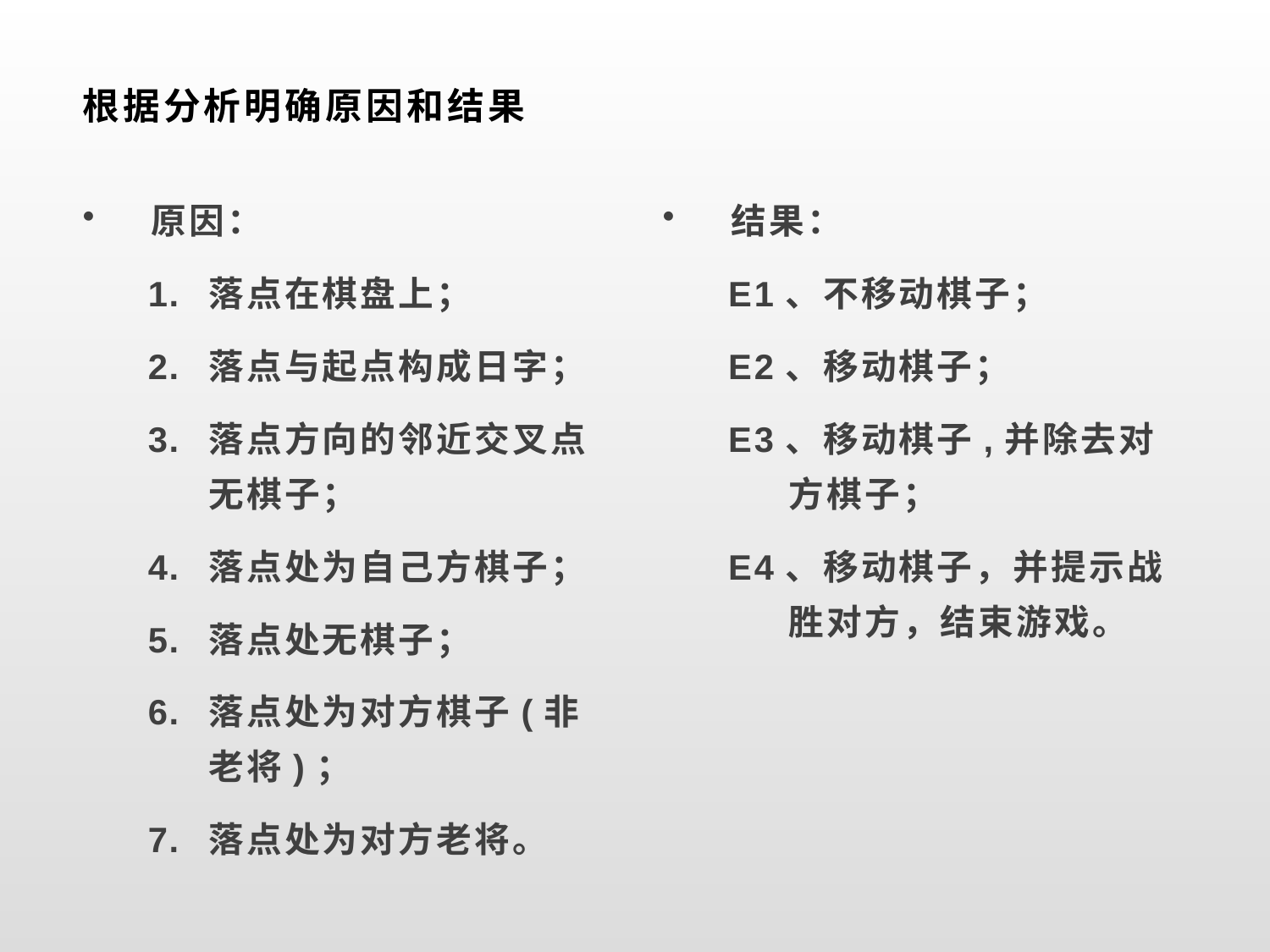

# 根据分析明确原因和结果
原因：
落点在棋盘上；
落点与起点构成日字；
落点方向的邻近交叉点无棋子；
落点处为自己方棋子；
落点处无棋子；
落点处为对方棋子(非老将)；
落点处为对方老将。
结果：
E1、不移动棋子；
E2、移动棋子；
E3、移动棋子,并除去对方棋子；
E4、移动棋子，并提示战胜对方，结束游戏。